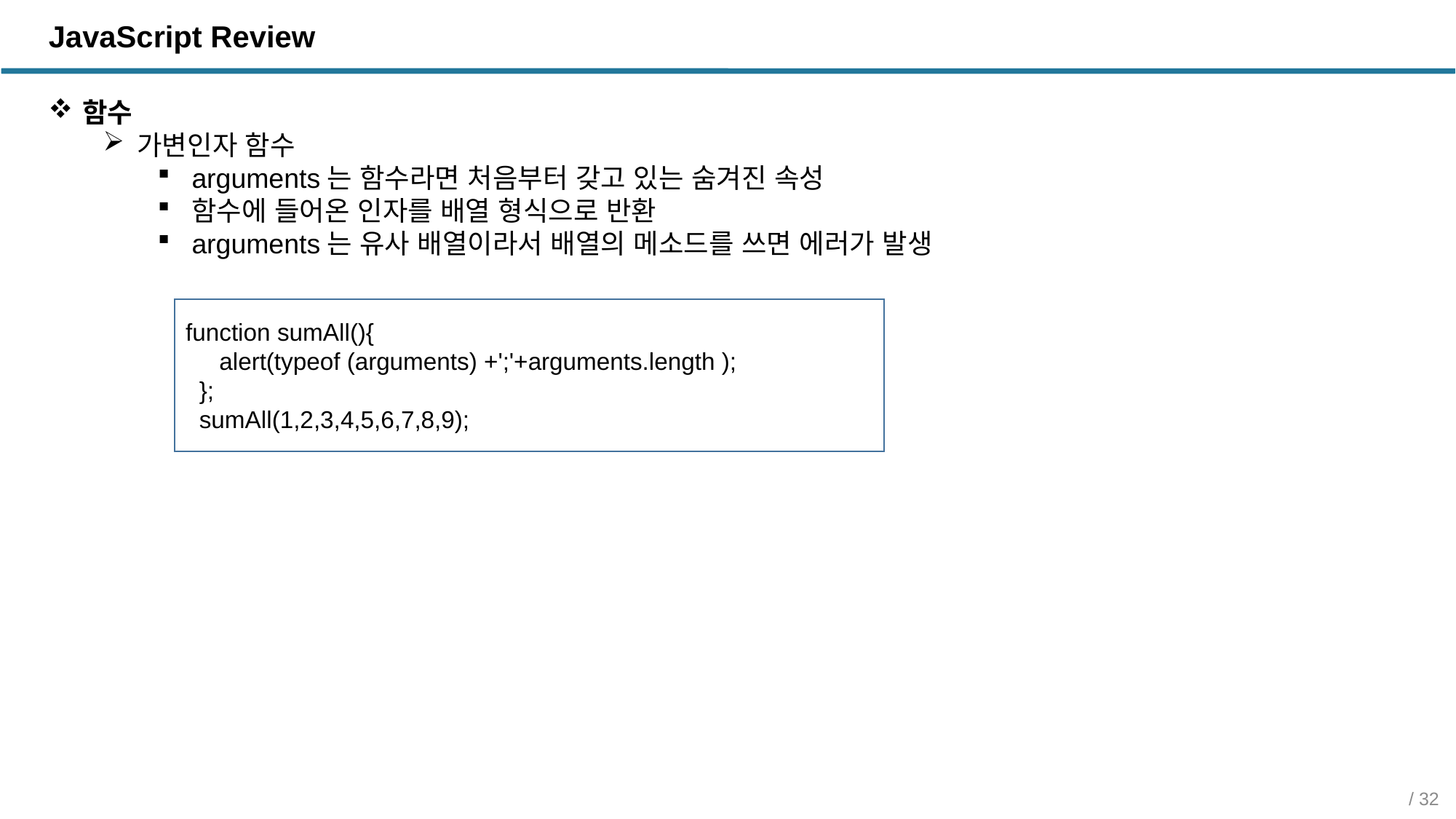

JavaScript Review
함수
가변인자 함수
arguments는 함수라면 처음부터 갖고 있는 숨겨진 속성
함수에 들어온 인자를 배열 형식으로 반환
arguments는 유사 배열이라서 배열의 메소드를 쓰면 에러가 발생
function sumAll(){
     alert(typeof (arguments) +';'+arguments.length );
  };
  sumAll(1,2,3,4,5,6,7,8,9);
/ 32